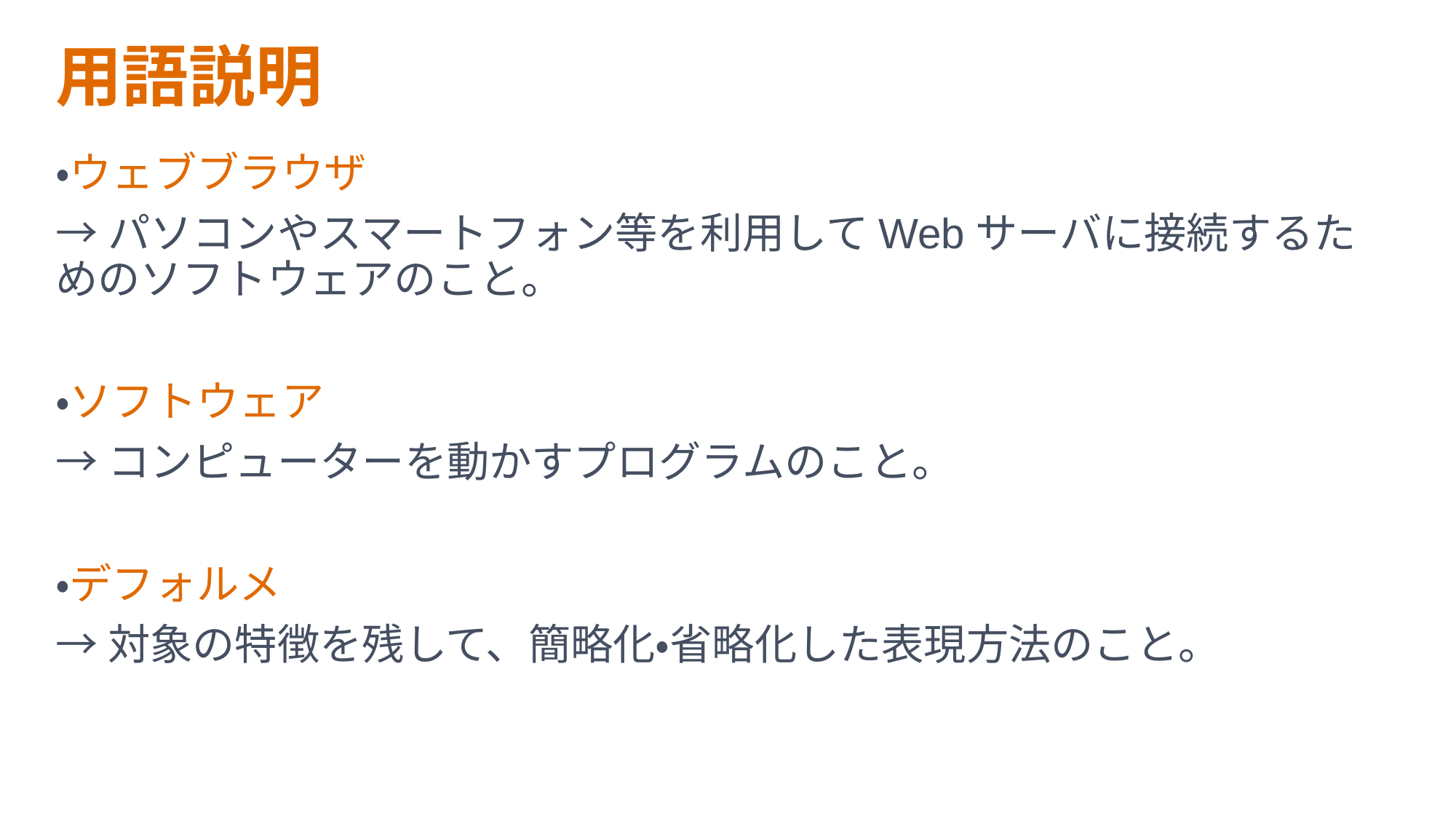

# 用語説明
・ウェブブラウザ
→パソコンやスマートフォン等を利用してWebサーバに接続するためのソフトウェアのこと。

・ソフトウェア
→コンピューターを動かすプログラムのこと。

・デフォルメ
→対象の特徴を残して、簡略化・省略化した表現方法のこと。